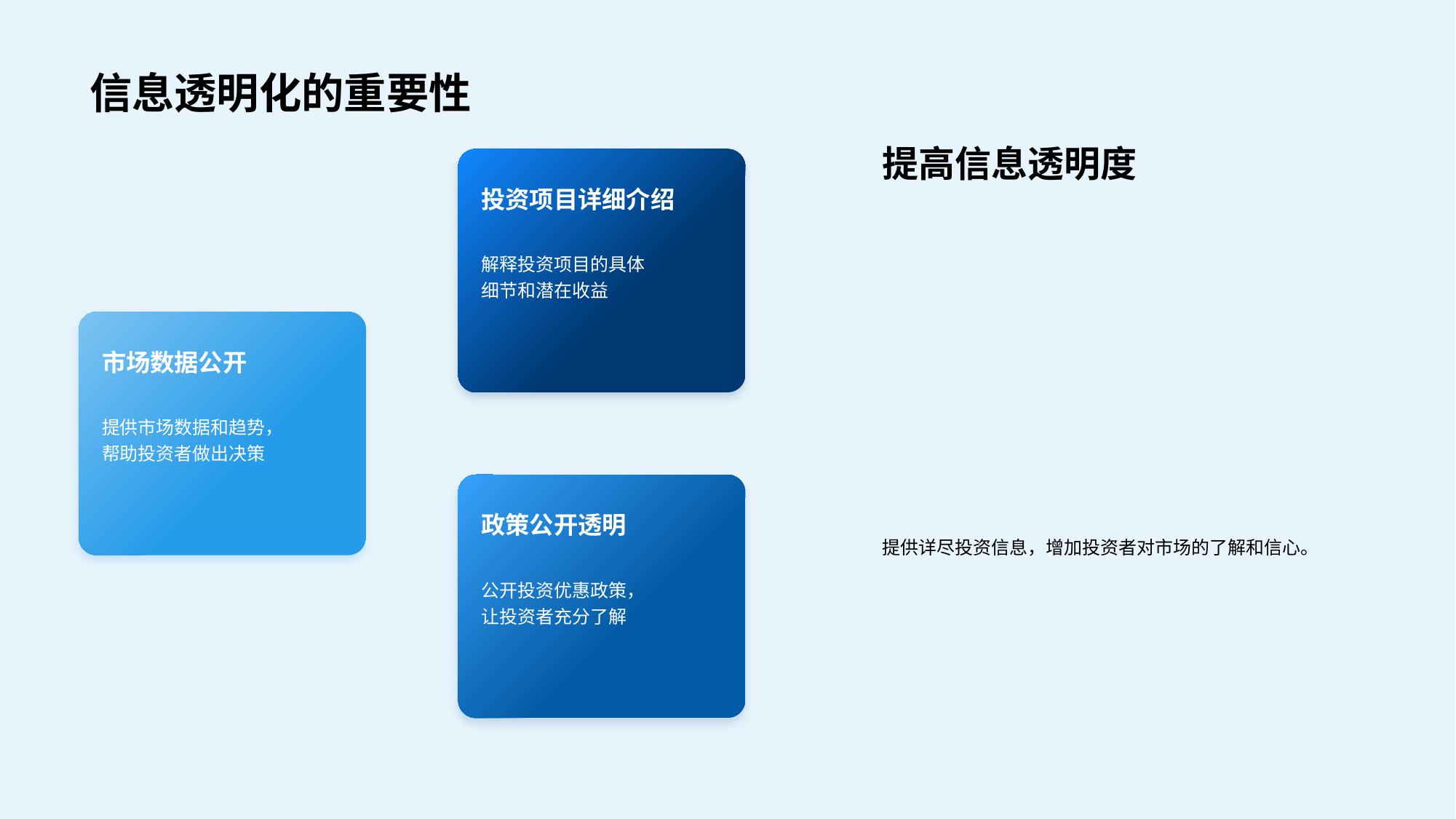

# 信息透明化的重要性
提高信息透明度

投资项目详细介绍
解释投资项目的具体细节和潜在收益

市场数据公开
提供市场数据和趋势，帮助投资者做出决策

政策公开透明
公开投资优惠政策，让投资者充分了解
提供详尽投资信息，增加投资者对市场的了解和信心。